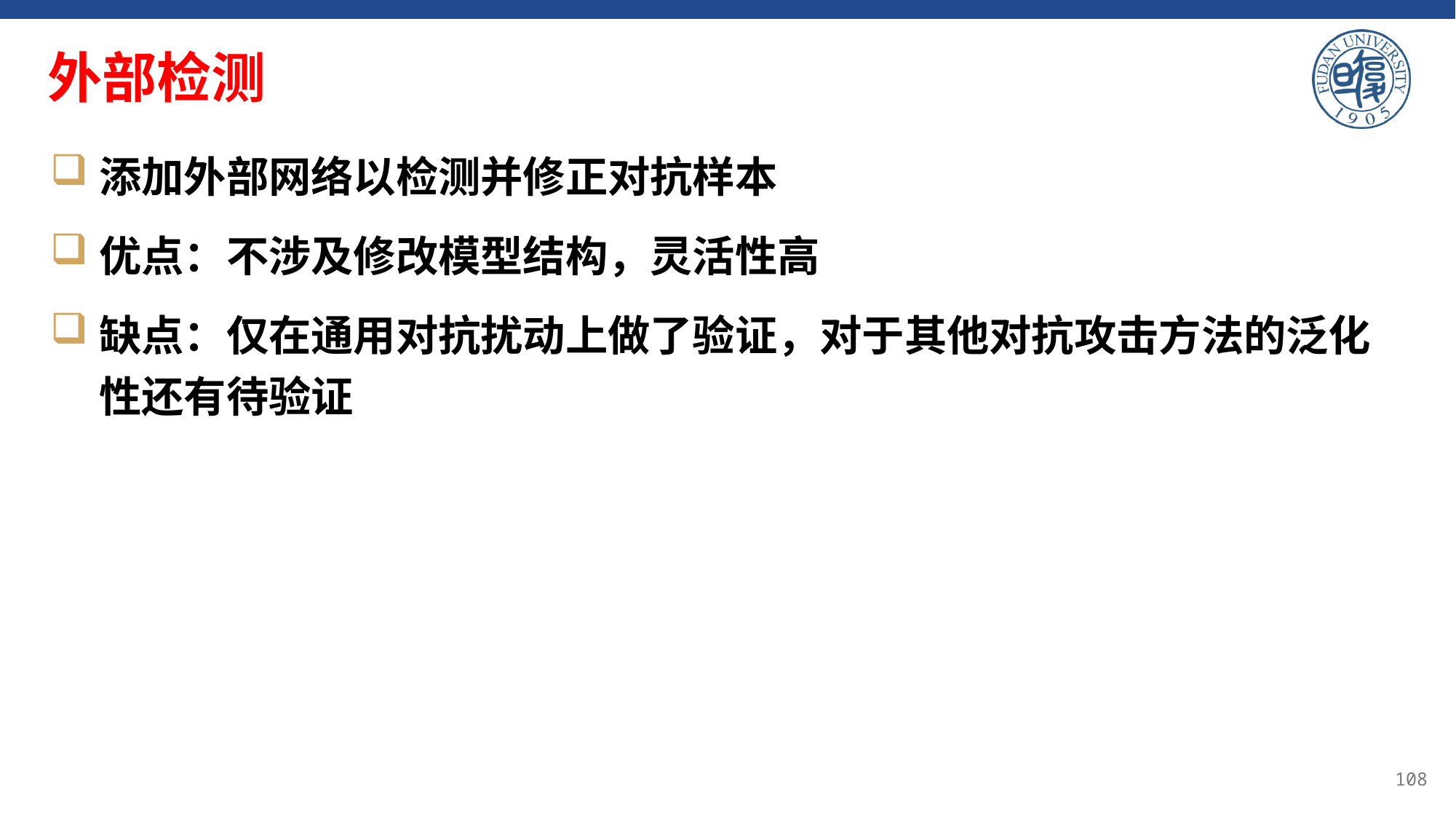

# 外部检测
添加外部网络以检测并修正对抗样本
优点：不涉及修改模型结构，灵活性高
缺点：仅在通用对抗扰动上做了验证，对于其他对抗攻击方法的泛化性还有待验证